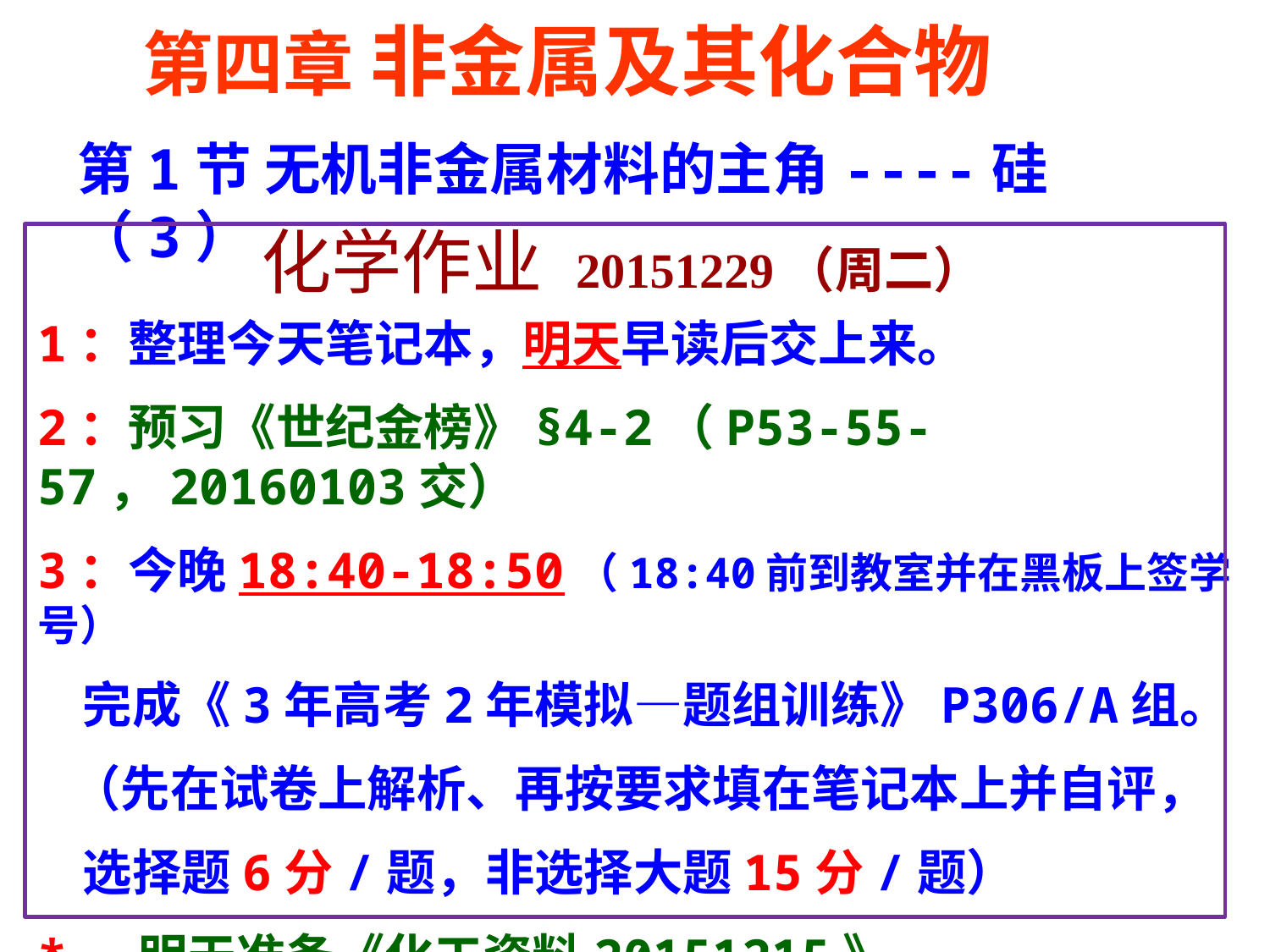

第四章 非金属及其化合物
第1节 无机非金属材料的主角----硅（3）
        化学作业 20151229（周二）
1：整理今天笔记本，明天早读后交上来。
2：预习《世纪金榜》§4-2（P53-55-57，20160103交）
3：今晚18:40-18:50（18:40前到教室并在黑板上签学号）
   完成《3年高考2年模拟—题组训练》P306/A组。
  （先在试卷上解析、再按要求填在笔记本上并自评，
   选择题6分/题，非选择大题15分/题）
*  明天准备《化工资料20151215》